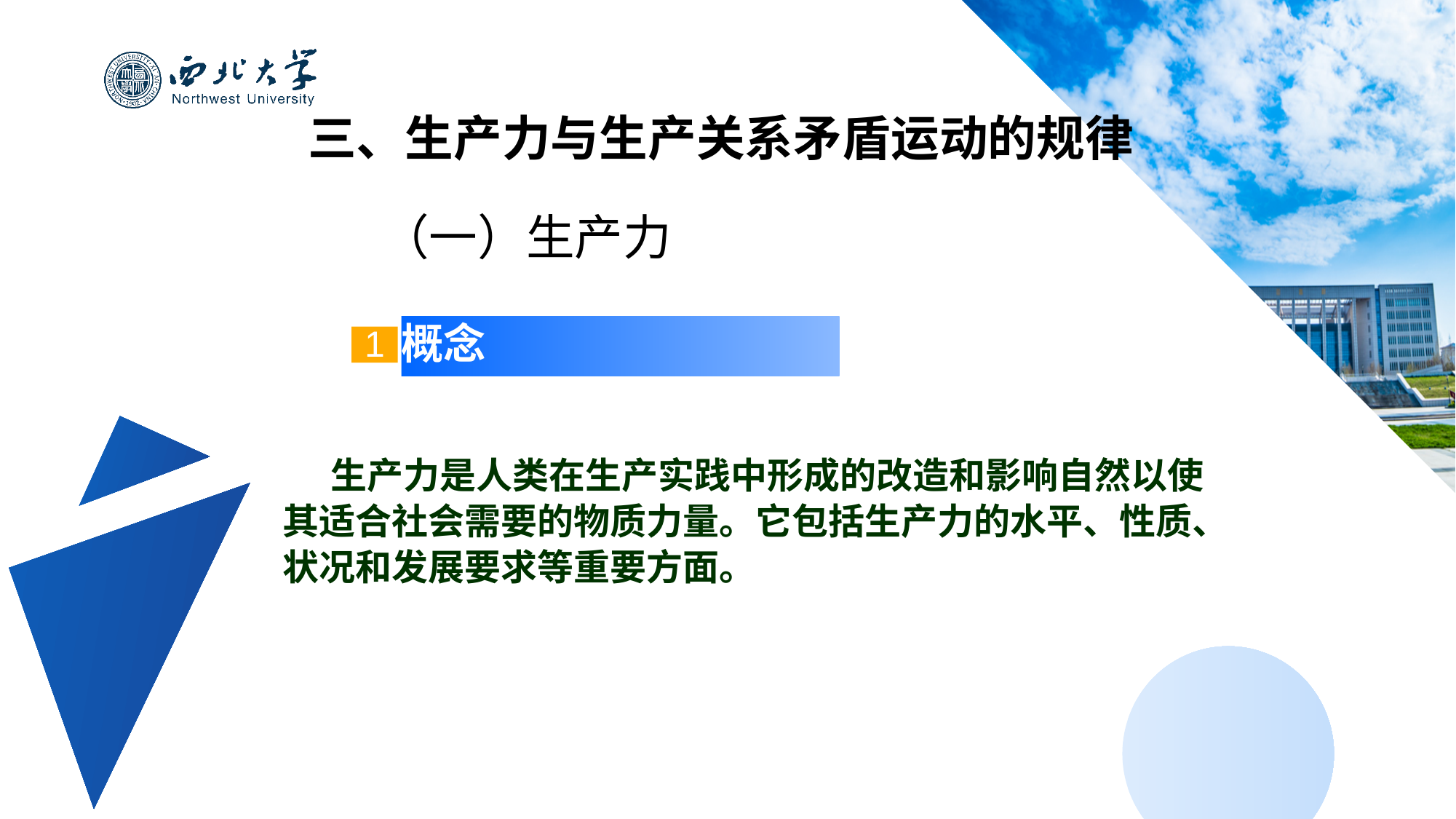

三、生产力与生产关系矛盾运动的规律
（一）生产力
概念
1
　　生产力是人类在生产实践中形成的改造和影响自然以使其适合社会需要的物质力量。它包括生产力的水平、性质、状况和发展要求等重要方面。